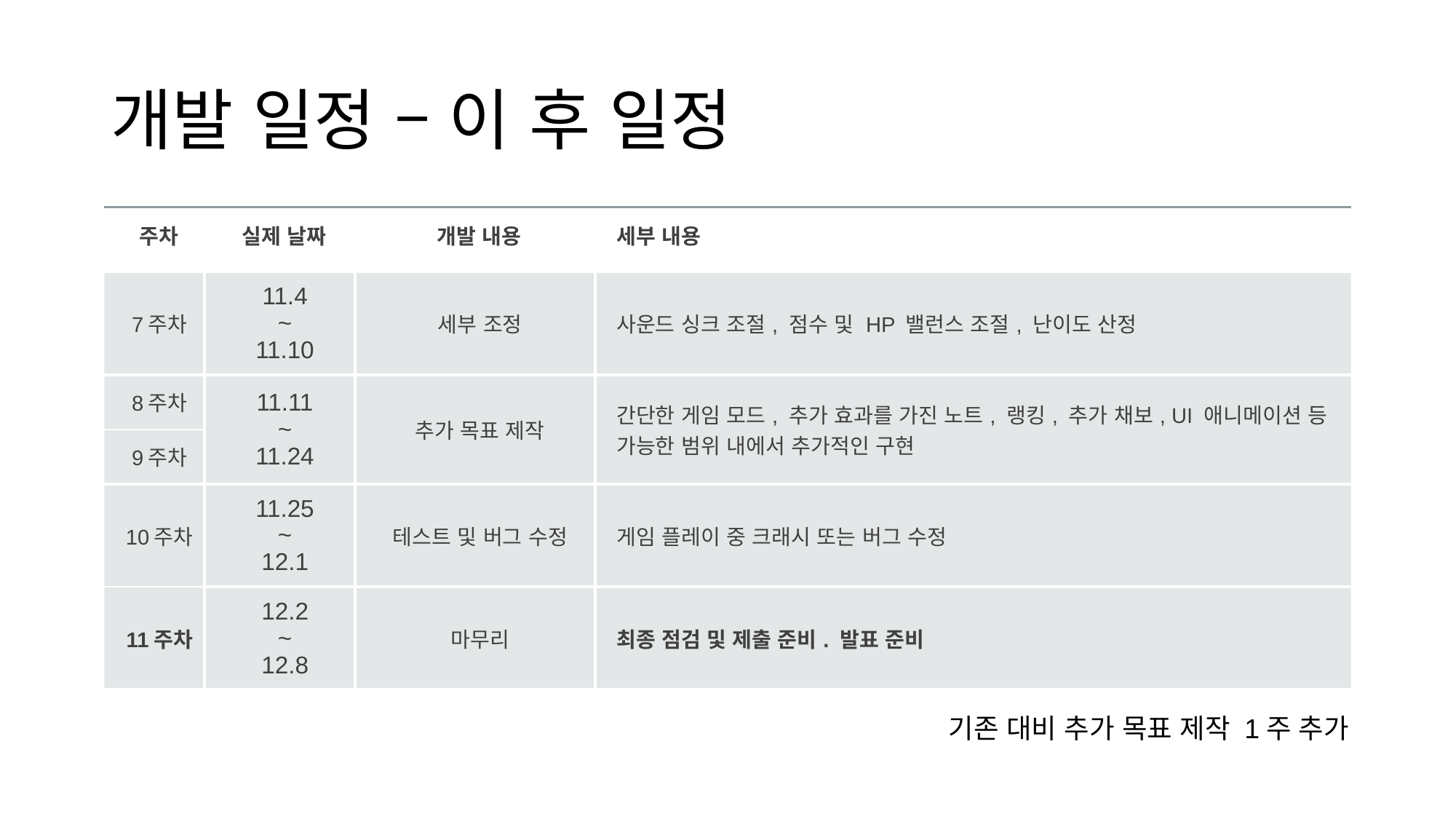

# 개발 일정 – 이 후 일정
| 주차 | 실제 날짜 | 개발 내용 | 세부 내용 |
| --- | --- | --- | --- |
| 7주차 | 11.4 ~ 11.10 | 세부 조정 | 사운드 싱크 조절, 점수 및 HP 밸런스 조절, 난이도 산정 |
| 8주차 | 11.11 ~ 11.24 | 추가 목표 제작 | 간단한 게임 모드, 추가 효과를 가진 노트, 랭킹, 추가 채보, UI 애니메이션 등 가능한 범위 내에서 추가적인 구현 |
| 9주차 |  |  |  |
| 10주차 | 11.25 ~ 12.1 | 테스트 및 버그 수정 | 게임 플레이 중 크래시 또는 버그 수정 |
| 11주차 | 12.2 ~ 12.8 | 마무리 | 최종 점검 및 제출 준비. 발표 준비 |
기존 대비 추가 목표 제작 1주 추가